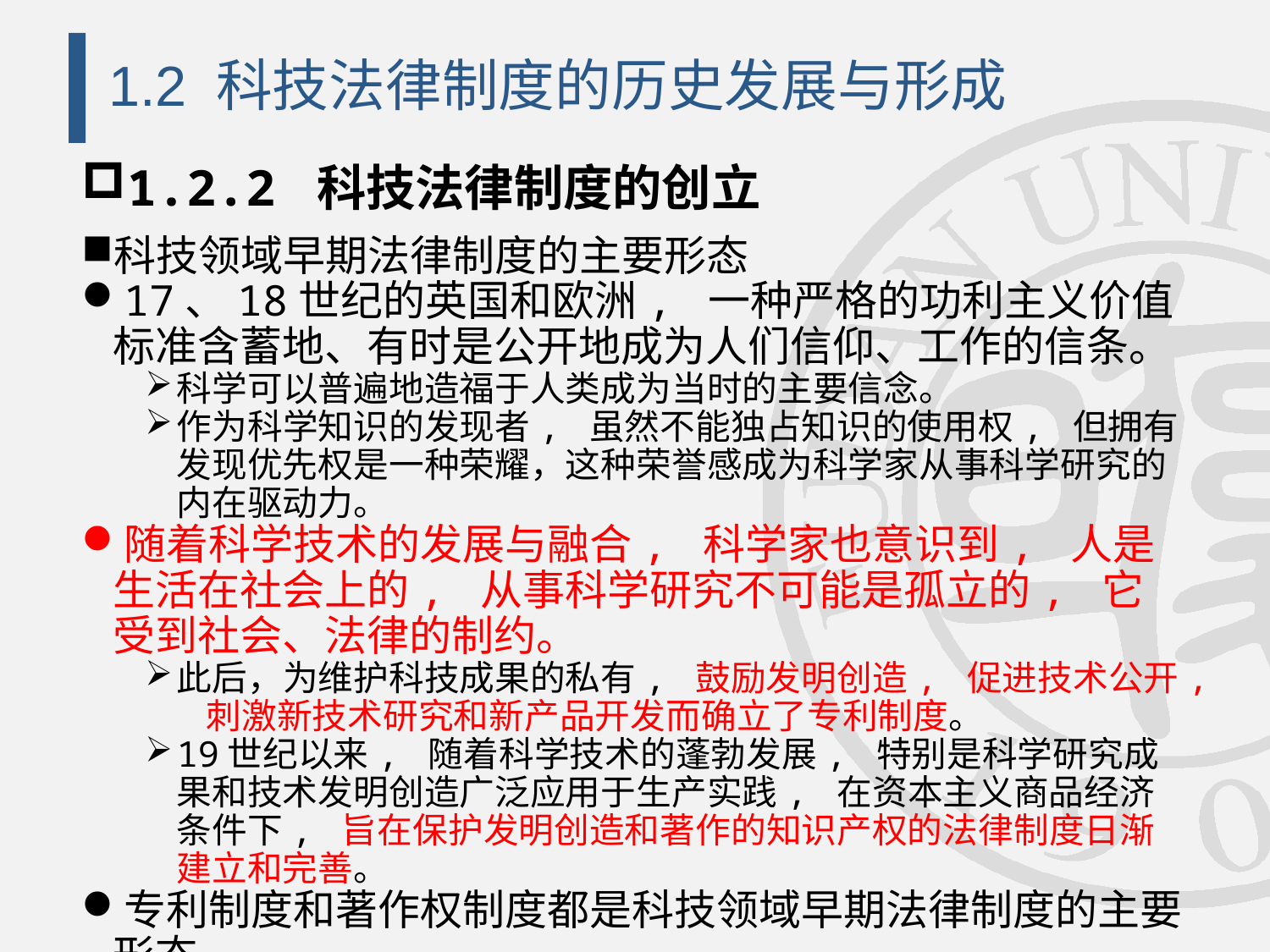

# 1.2 科技法律制度的历史发展与形成
1.2.2 科技法律制度的创立
科技领域早期法律制度的主要形态
17、18世纪的英国和欧洲, 一种严格的功利主义价值标准含蓄地、有时是公开地成为人们信仰、工作的信条。
科学可以普遍地造福于人类成为当时的主要信念。
作为科学知识的发现者, 虽然不能独占知识的使用权, 但拥有发现优先权是一种荣耀，这种荣誉感成为科学家从事科学研究的内在驱动力。
随着科学技术的发展与融合, 科学家也意识到, 人是生活在社会上的, 从事科学研究不可能是孤立的, 它受到社会、法律的制约。
此后，为维护科技成果的私有, 鼓励发明创造, 促进技术公开, 刺激新技术研究和新产品开发而确立了专利制度。
19世纪以来, 随着科学技术的蓬勃发展, 特别是科学研究成果和技术发明创造广泛应用于生产实践, 在资本主义商品经济条件下, 旨在保护发明创造和著作的知识产权的法律制度日渐建立和完善。
专利制度和著作权制度都是科技领域早期法律制度的主要形态。